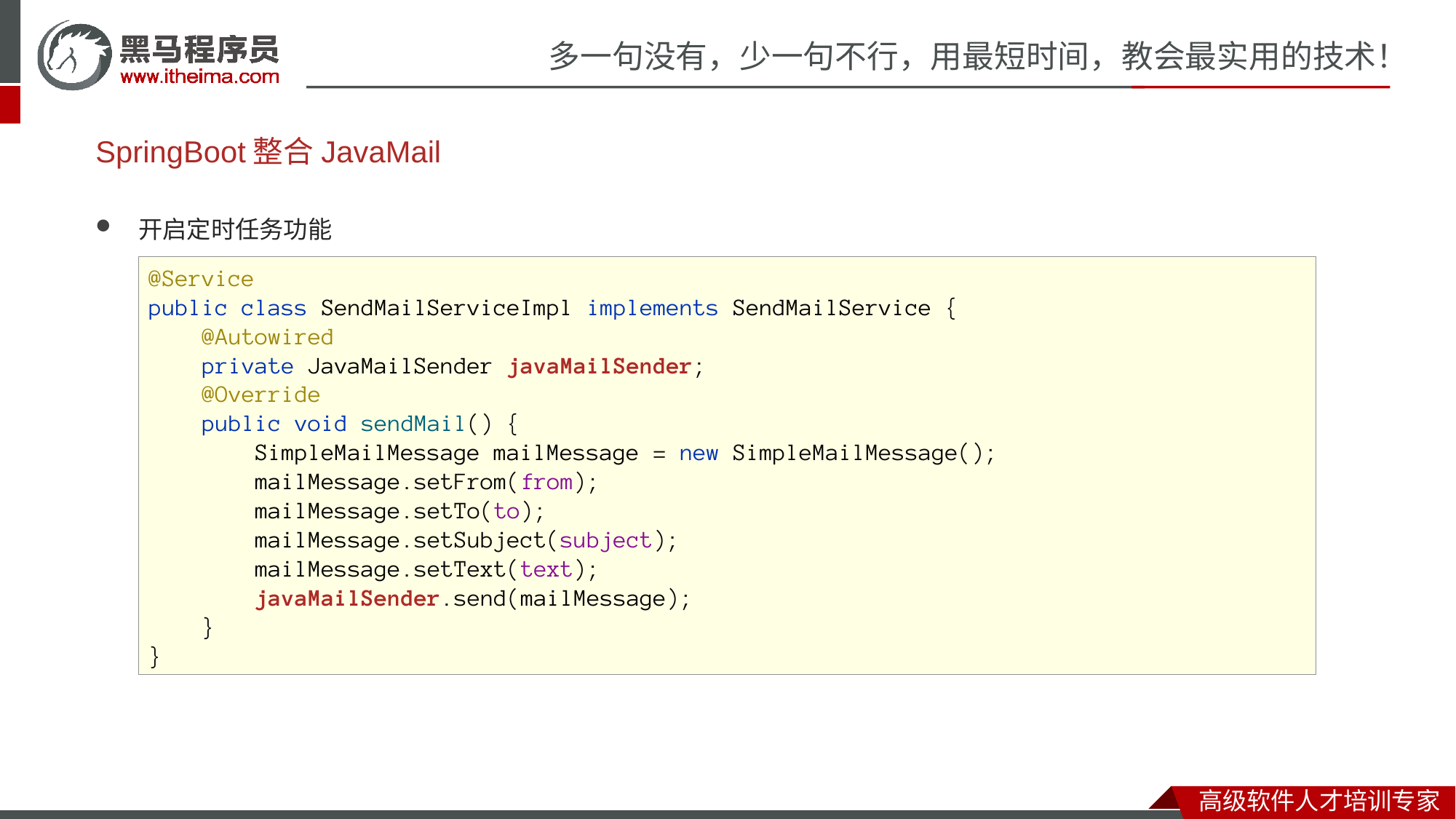

# SpringBoot整合JavaMail
开启定时任务功能
@Service
public class SendMailServiceImpl implements SendMailService {
    @Autowired
    private JavaMailSender javaMailSender;
    @Override
    public void sendMail() {
        SimpleMailMessage mailMessage = new SimpleMailMessage();
        mailMessage.setFrom(from);
        mailMessage.setTo(to);
        mailMessage.setSubject(subject);
        mailMessage.setText(text);
        javaMailSender.send(mailMessage);
    }
}